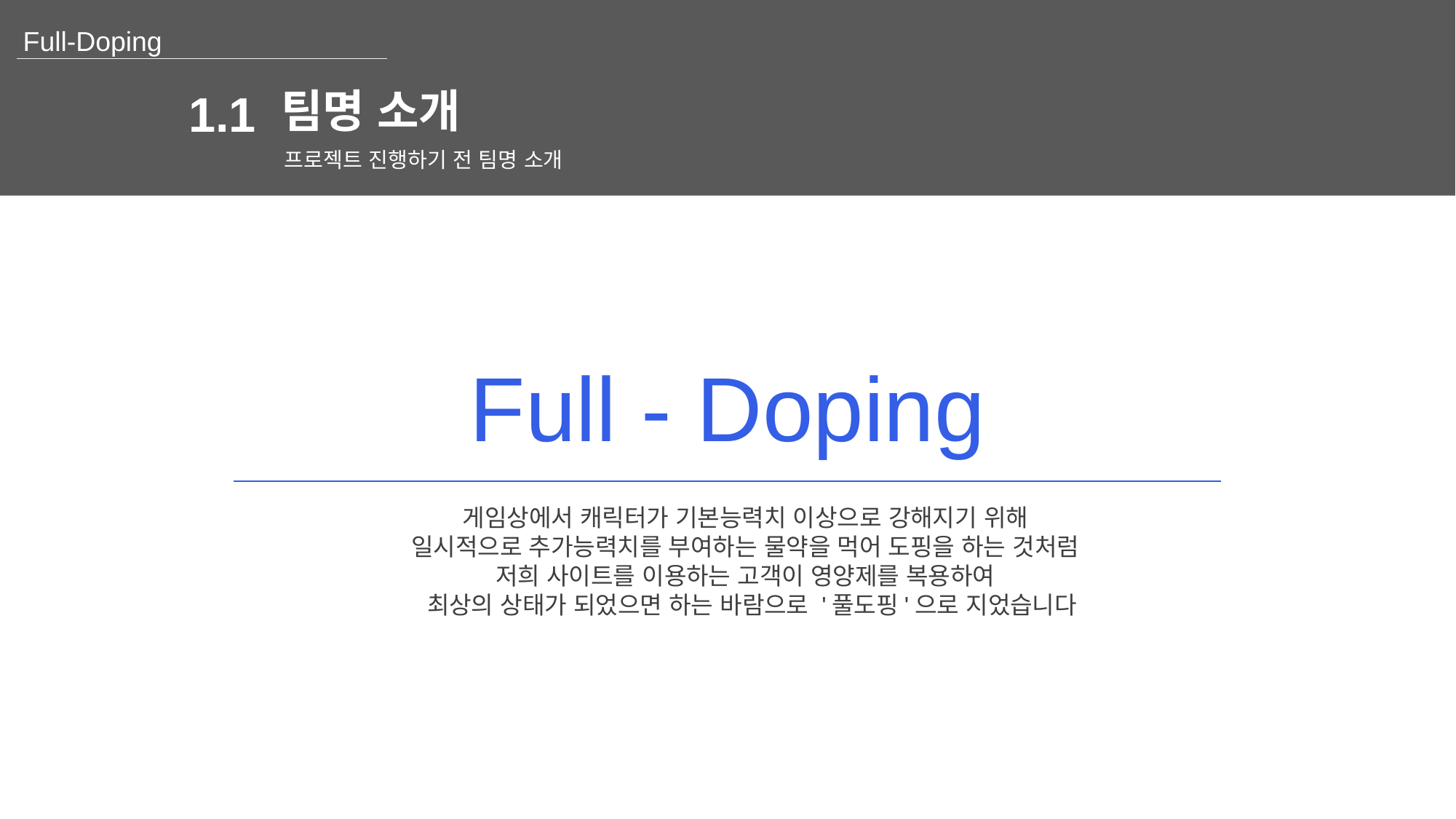

팀명 소개
1.1
프로젝트 진행하기 전 팀명 소개
Full - Doping
게임상에서 캐릭터가 기본능력치 이상으로 강해지기 위해
일시적으로 추가능력치를 부여하는 물약을 먹어 도핑을 하는 것처럼
저희 사이트를 이용하는 고객이 영양제를 복용하여
 최상의 상태가 되었으면 하는 바람으로 '풀도핑'으로 지었습니다